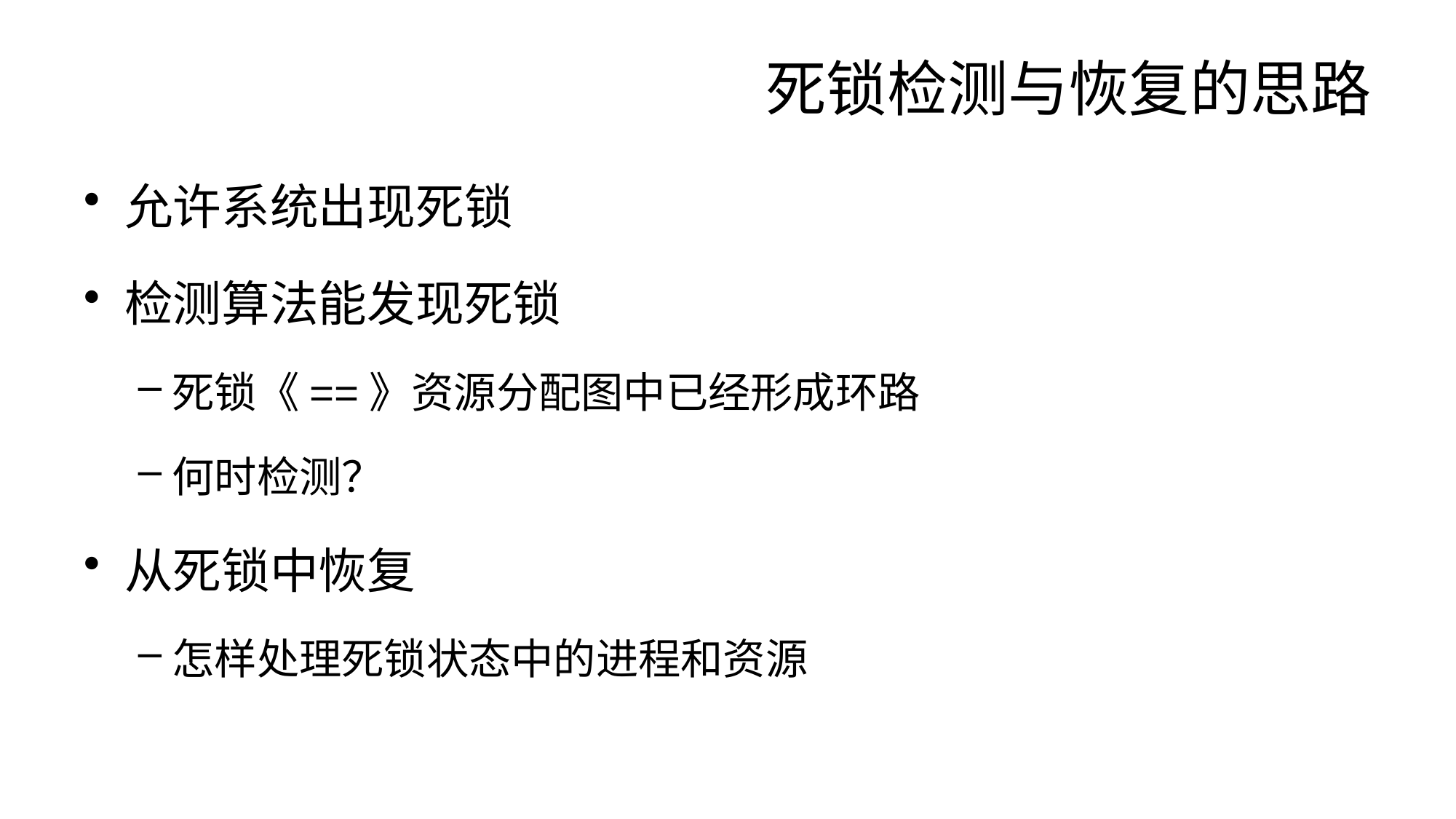

# 死锁检测与恢复的思路
允许系统出现死锁
检测算法能发现死锁
死锁《==》资源分配图中已经形成环路
何时检测？
从死锁中恢复
怎样处理死锁状态中的进程和资源